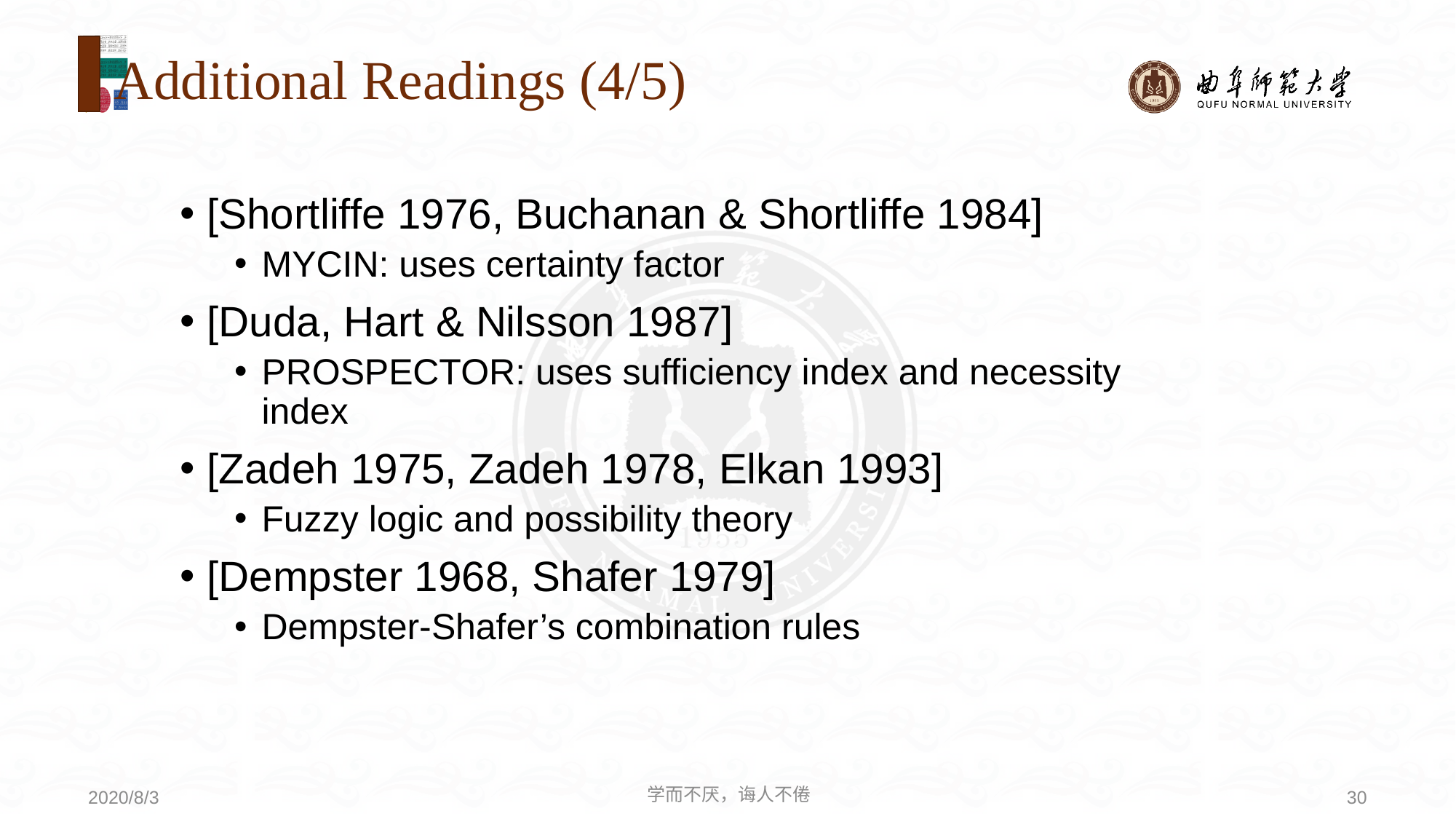

# Additional Readings (4/5)
[Shortliffe 1976, Buchanan & Shortliffe 1984]
MYCIN: uses certainty factor
[Duda, Hart & Nilsson 1987]
PROSPECTOR: uses sufficiency index and necessity index
[Zadeh 1975, Zadeh 1978, Elkan 1993]
Fuzzy logic and possibility theory
[Dempster 1968, Shafer 1979]
Dempster-Shafer’s combination rules
学而不厌，诲人不倦
30
2020/8/3